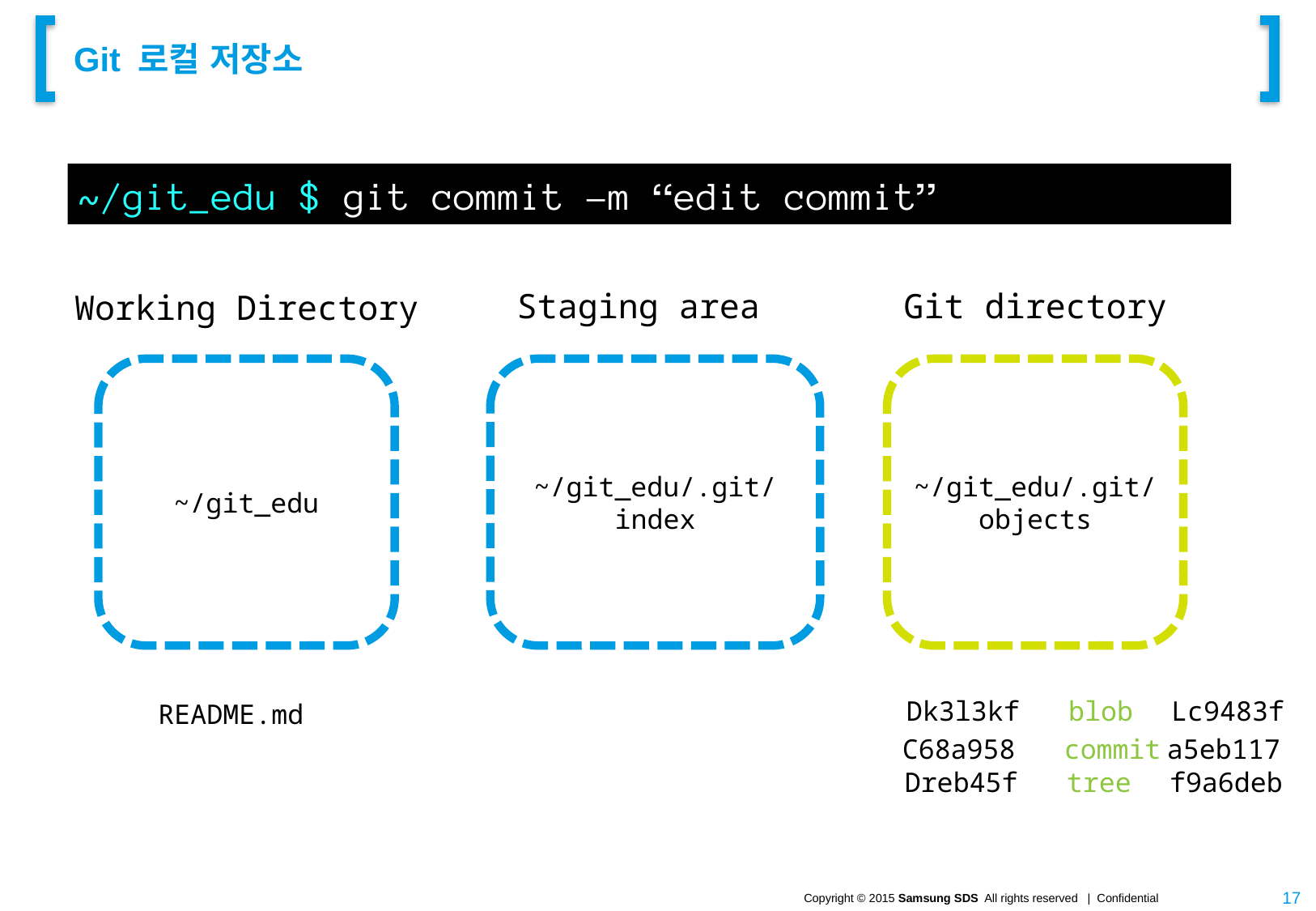

# Git 로컬 저장소
~/git_edu $ git commit –m “edit commit”
Staging area
Git directory
Working Directory
~/git_edu
~/git_edu/.git/index
~/git_edu/.git/objects
Dk3l3kf   blob
Lc9483f   blob
README.md
C68a958   commit
a5eb117   commit
Dreb45f   tree
f9a6deb   tree